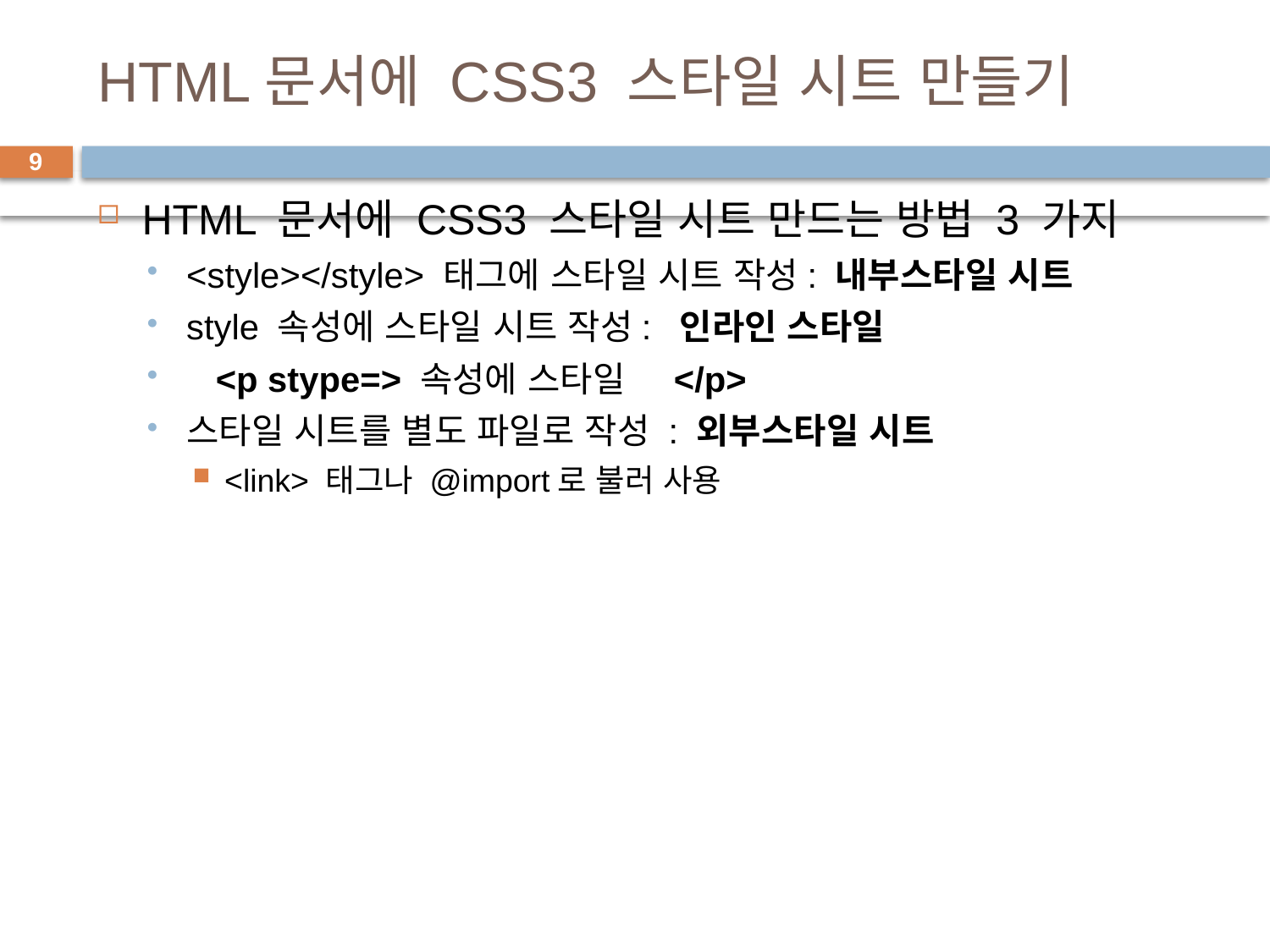

# HTML문서에 CSS3 스타일 시트 만들기
9
HTML 문서에 CSS3 스타일 시트 만드는 방법 3 가지
<style></style> 태그에 스타일 시트 작성: 내부스타일 시트
style 속성에 스타일 시트 작성:  인라인 스타일
   <p stype=> 속성에 스타일    </p>
스타일 시트를 별도 파일로 작성 : 외부스타일 시트
<link> 태그나 @import로 불러 사용